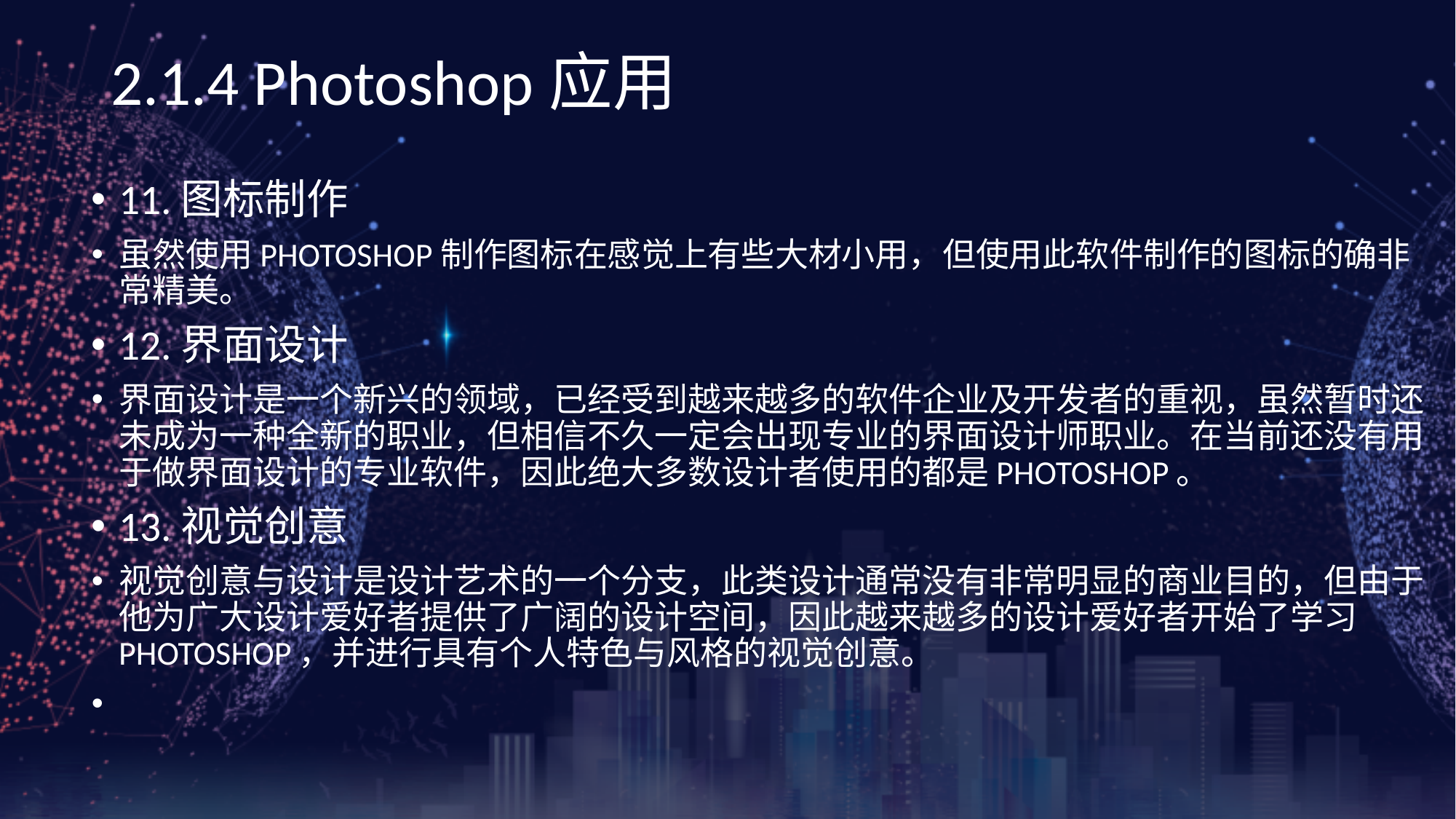

《网页设计与制作案例教程》（第3版）
# 2.1.4 Photoshop应用
11.图标制作
虽然使用PHOTOSHOP制作图标在感觉上有些大材小用，但使用此软件制作的图标的确非常精美。
12.界面设计
界面设计是一个新兴的领域，已经受到越来越多的软件企业及开发者的重视，虽然暂时还未成为一种全新的职业，但相信不久一定会出现专业的界面设计师职业。在当前还没有用于做界面设计的专业软件，因此绝大多数设计者使用的都是PHOTOSHOP。
13.视觉创意
视觉创意与设计是设计艺术的一个分支，此类设计通常没有非常明显的商业目的，但由于他为广大设计爱好者提供了广阔的设计空间，因此越来越多的设计爱好者开始了学习PHOTOSHOP，并进行具有个人特色与风格的视觉创意。